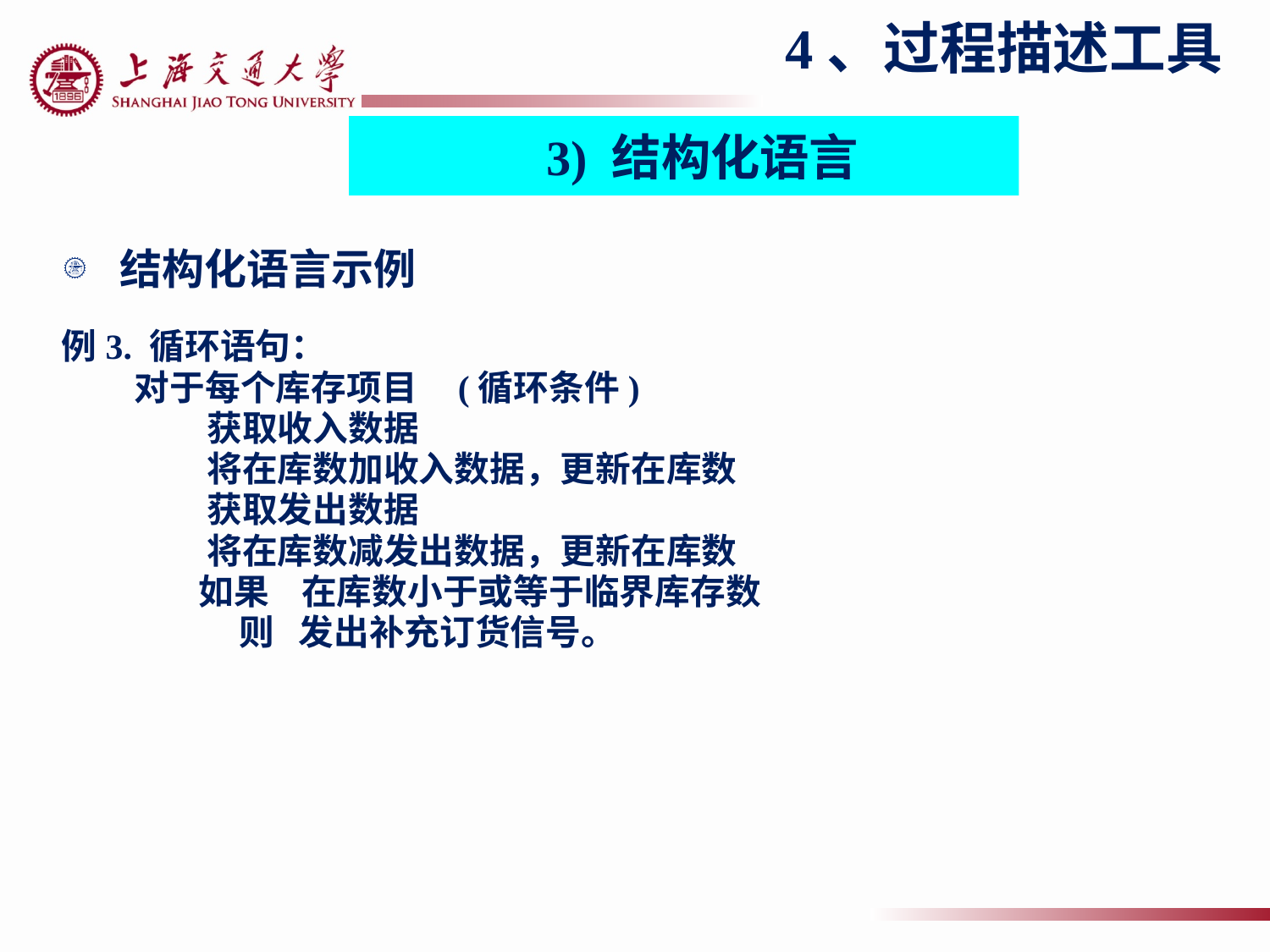

4、过程描述工具
3) 结构化语言
结构化语言示例
例3. 循环语句：
        对于每个库存项目    (循环条件)
                 获取收入数据
                 将在库数加收入数据，更新在库数
                 获取发出数据
                 将在库数减发出数据，更新在库数
                如果    在库数小于或等于临界库存数
                     则   发出补充订货信号。